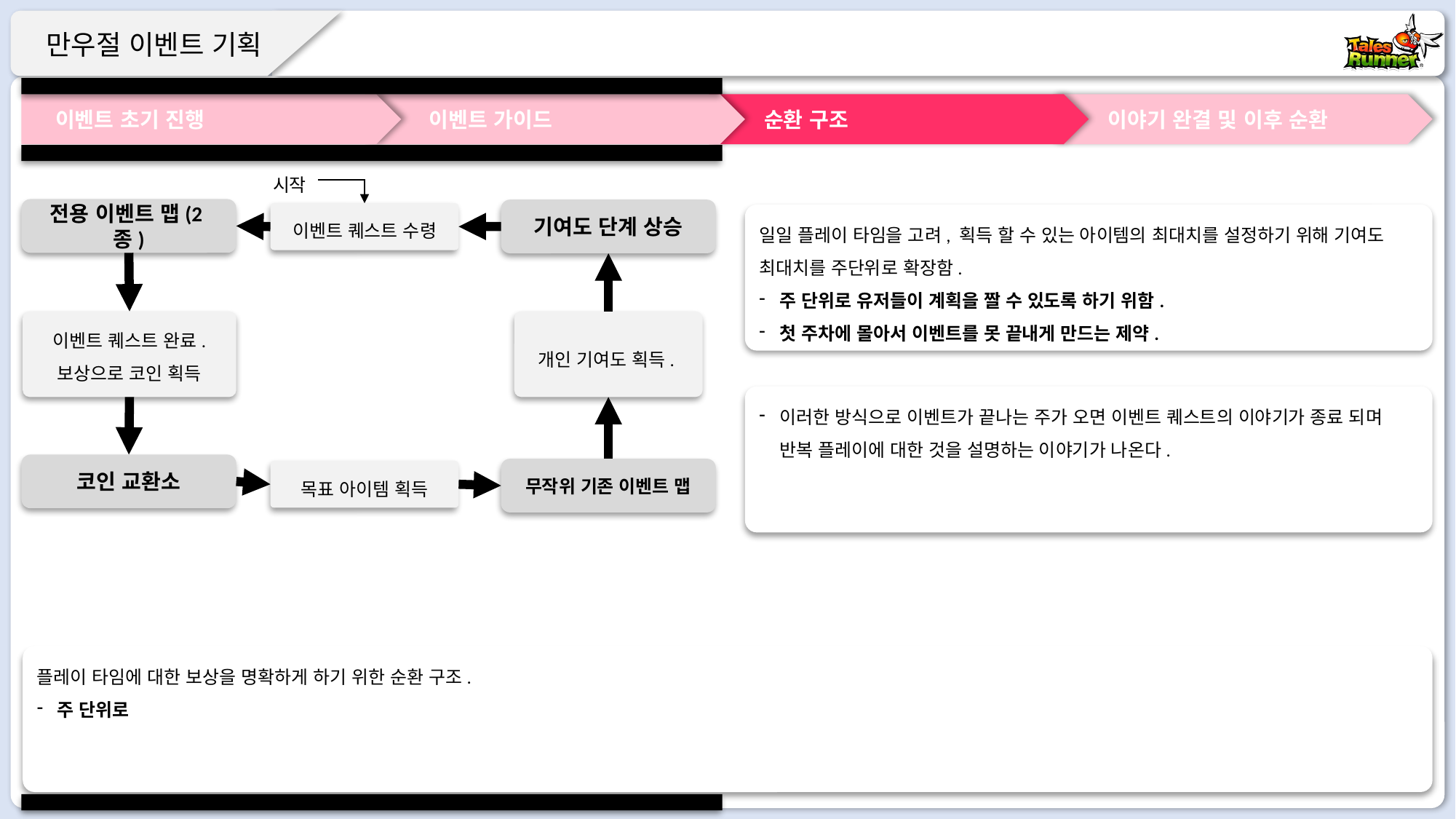

이벤트 초기 진행
        이벤트 가이드
        순환 구조
        이야기 완결 및 이후 순환

시작
전용 이벤트 맵(2종)
기여도 단계 상승
이벤트 퀘스트 수령
일일 플레이 타임을 고려, 획득 할 수 있는 아이템의 최대치를 설정하기 위해 기여도 최대치를 주단위로 확장함.
주 단위로 유저들이 계획을 짤 수 있도록 하기 위함.
첫 주차에 몰아서 이벤트를 못 끝내게 만드는 제약.
이벤트 퀘스트 완료. 보상으로 코인 획득
개인 기여도 획득.
이러한 방식으로 이벤트가 끝나는 주가 오면 이벤트 퀘스트의 이야기가 종료 되며 반복 플레이에 대한 것을 설명하는 이야기가 나온다.
코인 교환소
무작위 기존 이벤트 맵
목표 아이템 획득
플레이 타임에 대한 보상을 명확하게 하기 위한 순환 구조.
주 단위로